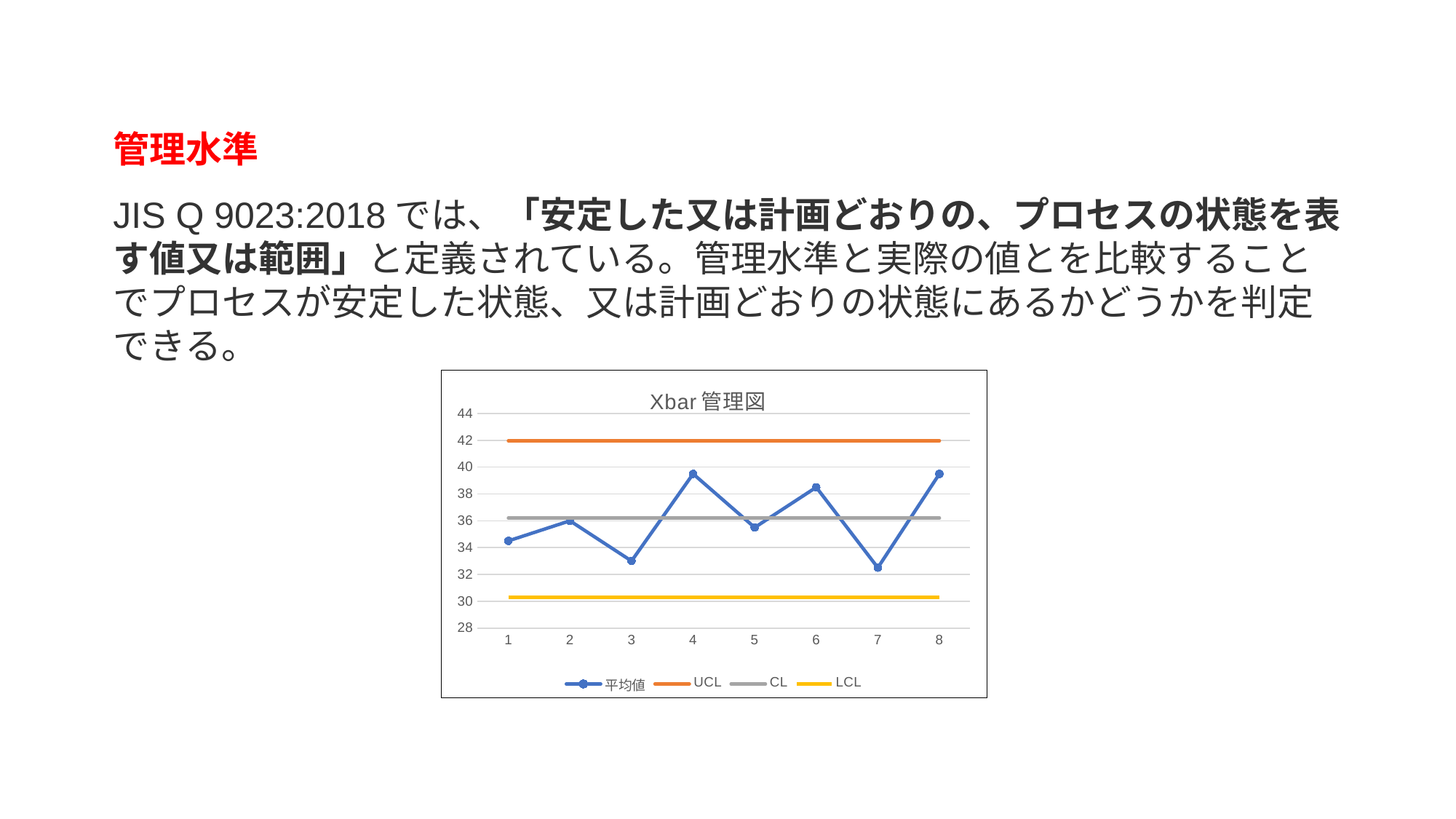

管理水準

JIS Q 9023:2018では、「安定した又は計画どおりの、プロセスの状態を表す値又は範囲」と定義されている。管理水準と実際の値とを比較することでプロセスが安定した状態、又は計画どおりの状態にあるかどうかを判定できる。

### Chart: Xbar管理図

| Category |  | UCL |  | LCL |
|---|---|---|---|---|